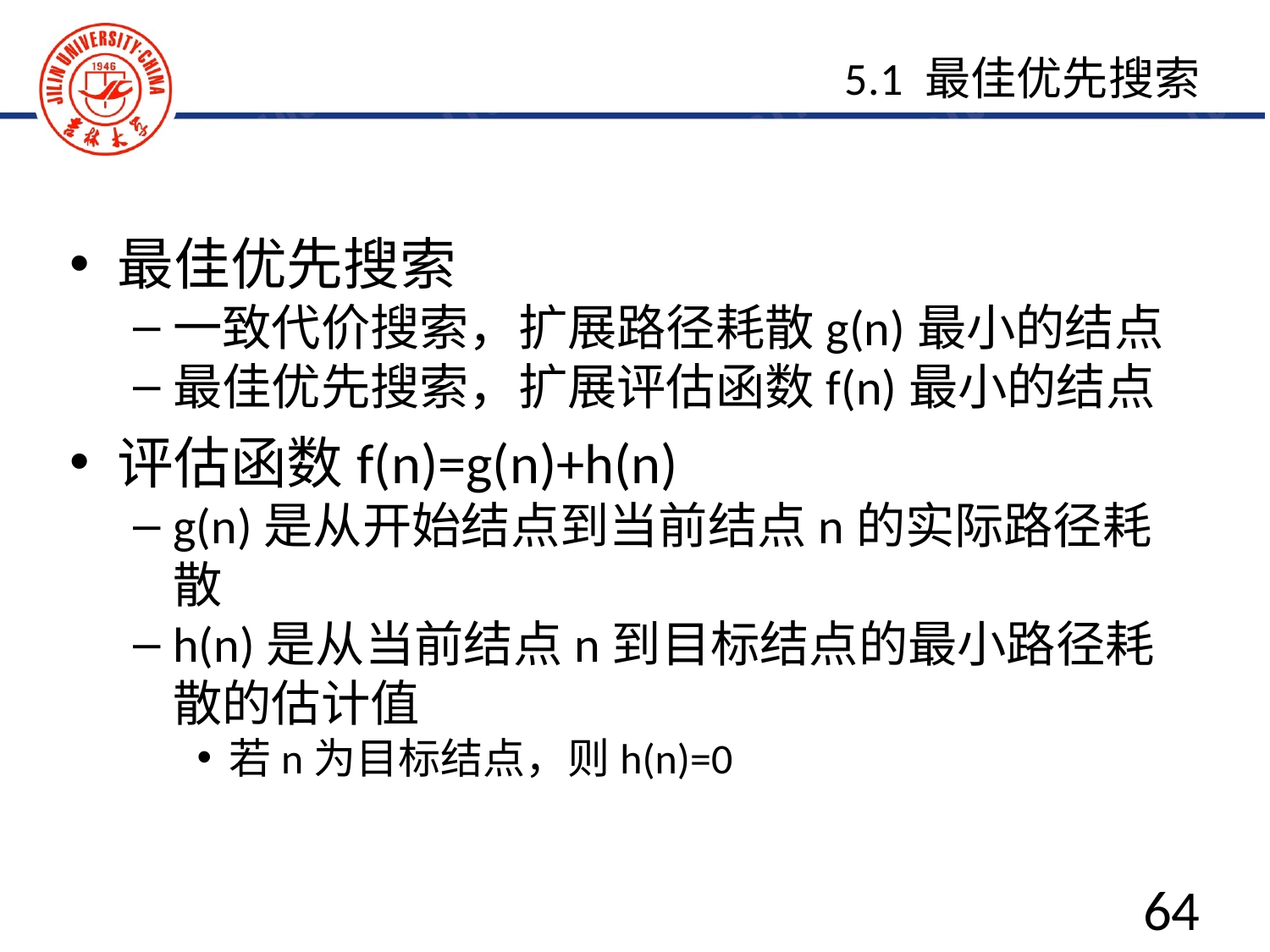

5.1 最佳优先搜索
最佳优先搜索
一致代价搜索，扩展路径耗散g(n)最小的结点
最佳优先搜索，扩展评估函数f(n)最小的结点
评估函数f(n)=g(n)+h(n)
g(n)是从开始结点到当前结点n的实际路径耗散
h(n)是从当前结点n到目标结点的最小路径耗散的估计值
若n为目标结点，则h(n)=0
64